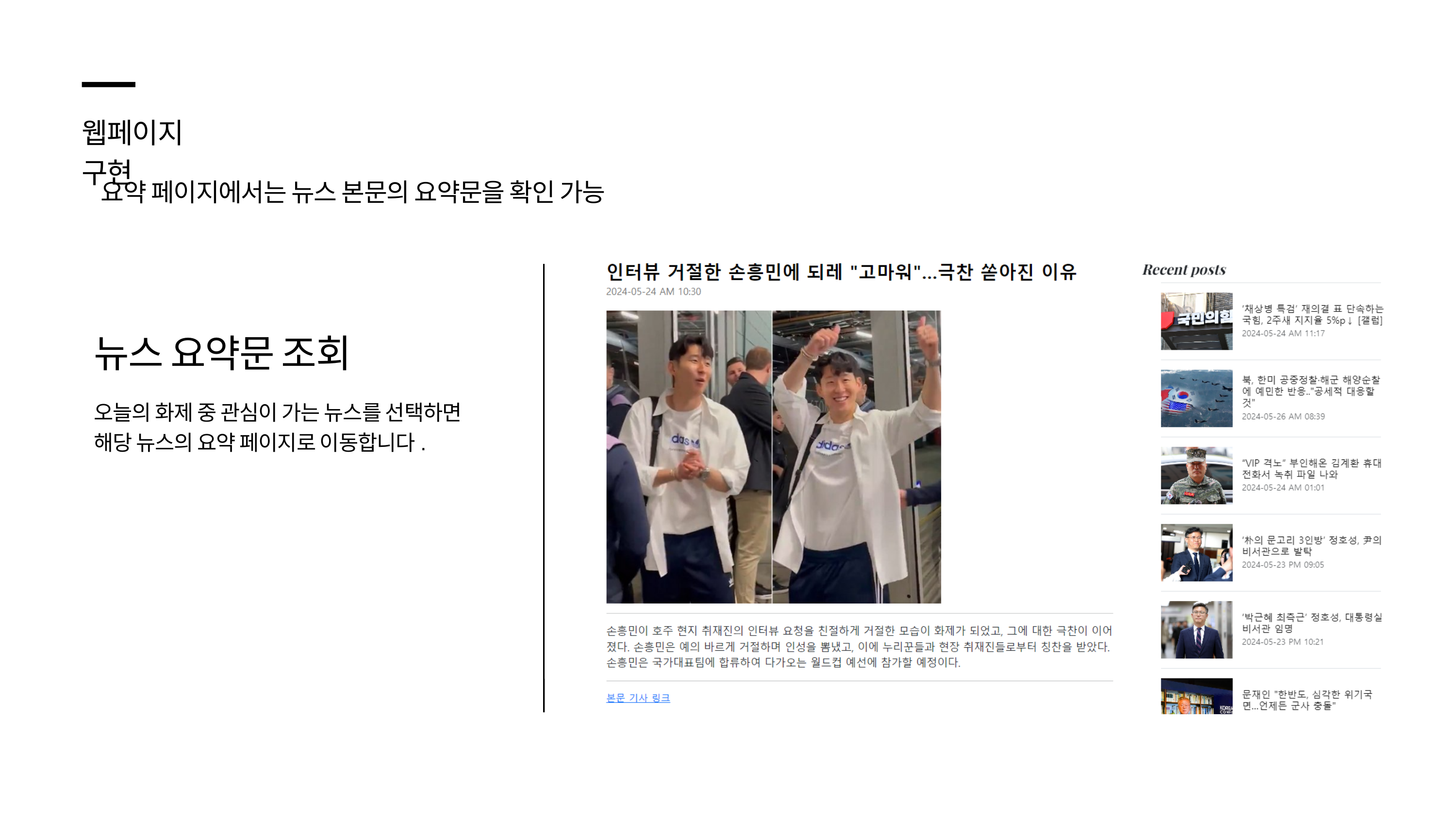

웹페이지 구현
요약 페이지에서는 뉴스 본문의 요약문을 확인 가능

뉴스 요약문 조회
오늘의 화제 중 관심이 가는 뉴스를 선택하면
해당 뉴스의 요약 페이지로 이동합니다.